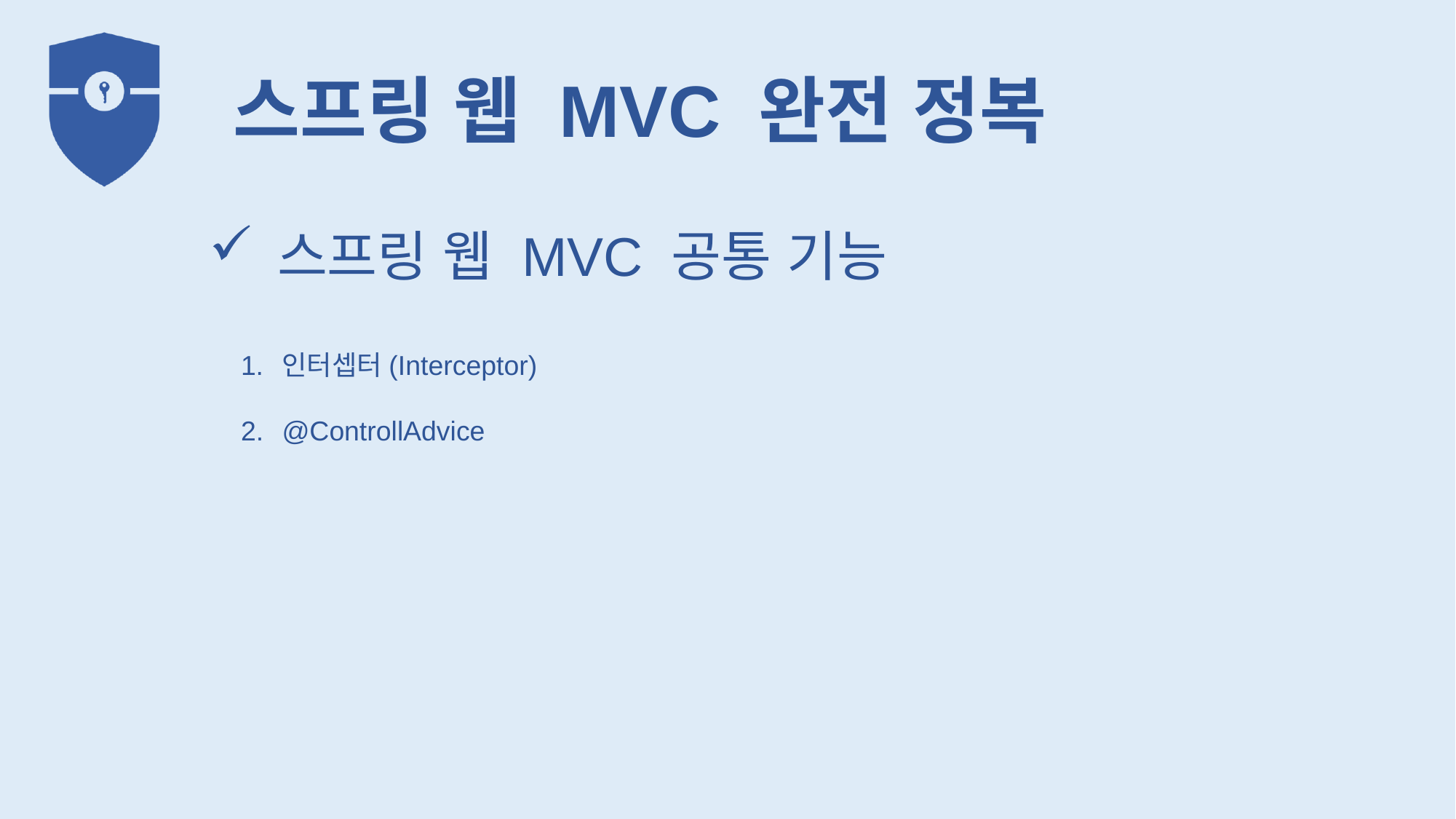

스프링 웹 MVC 공통 기능
인터셉터(Interceptor)
@ControllAdvice